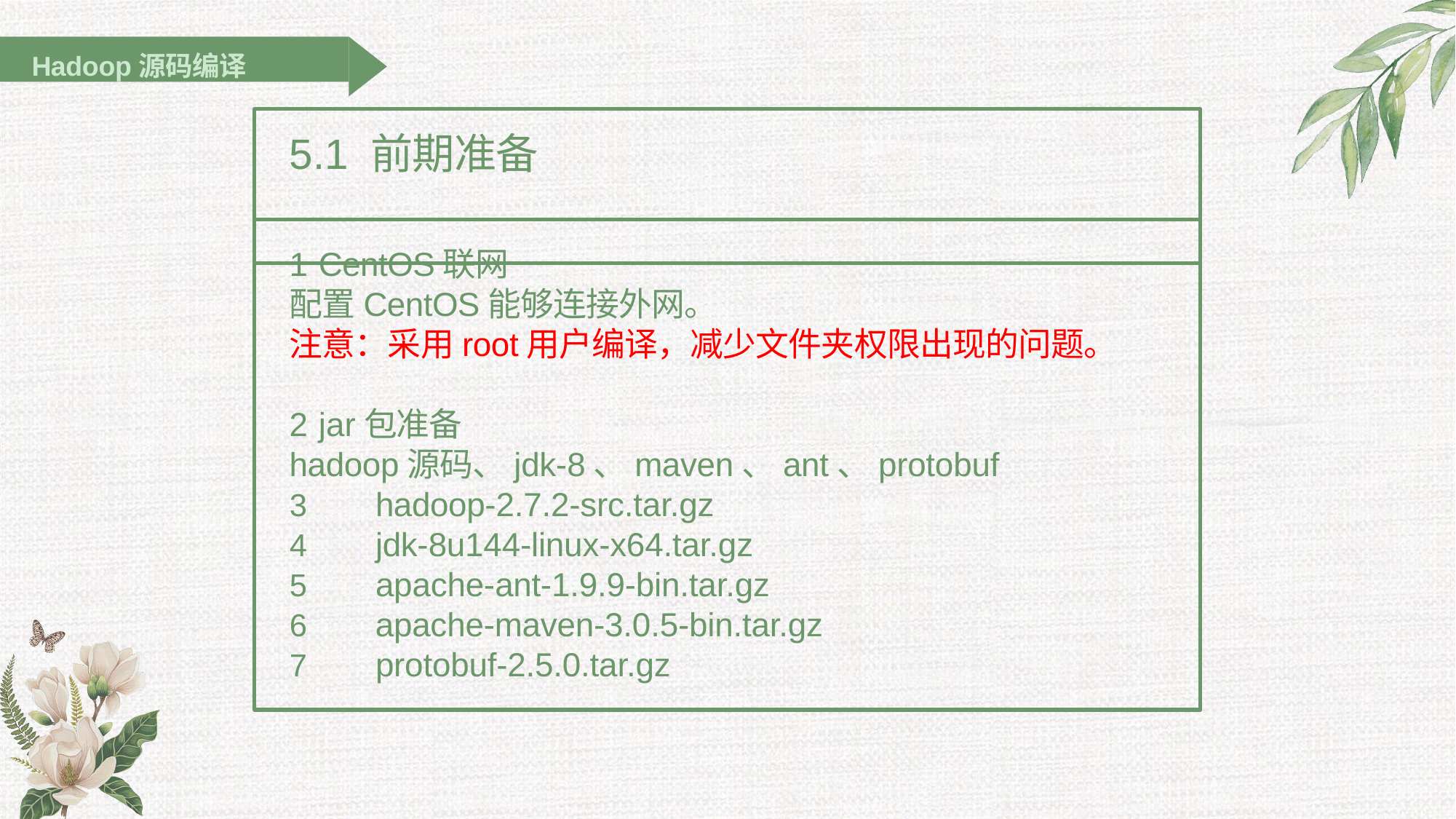

Hadoop源码编译
# 5.1 前期准备

CentOS联网
配置CentOS能够连接外网。
注意：采用root用户编译，减少文件夹权限出现的问题。
jar包准备
hadoop源码、jdk-8、maven、ant、protobuf
hadoop-2.7.2-src.tar.gz
jdk-8u144-linux-x64.tar.gz
apache-ant-1.9.9-bin.tar.gz
apache-maven-3.0.5-bin.tar.gz
protobuf-2.5.0.tar.gz